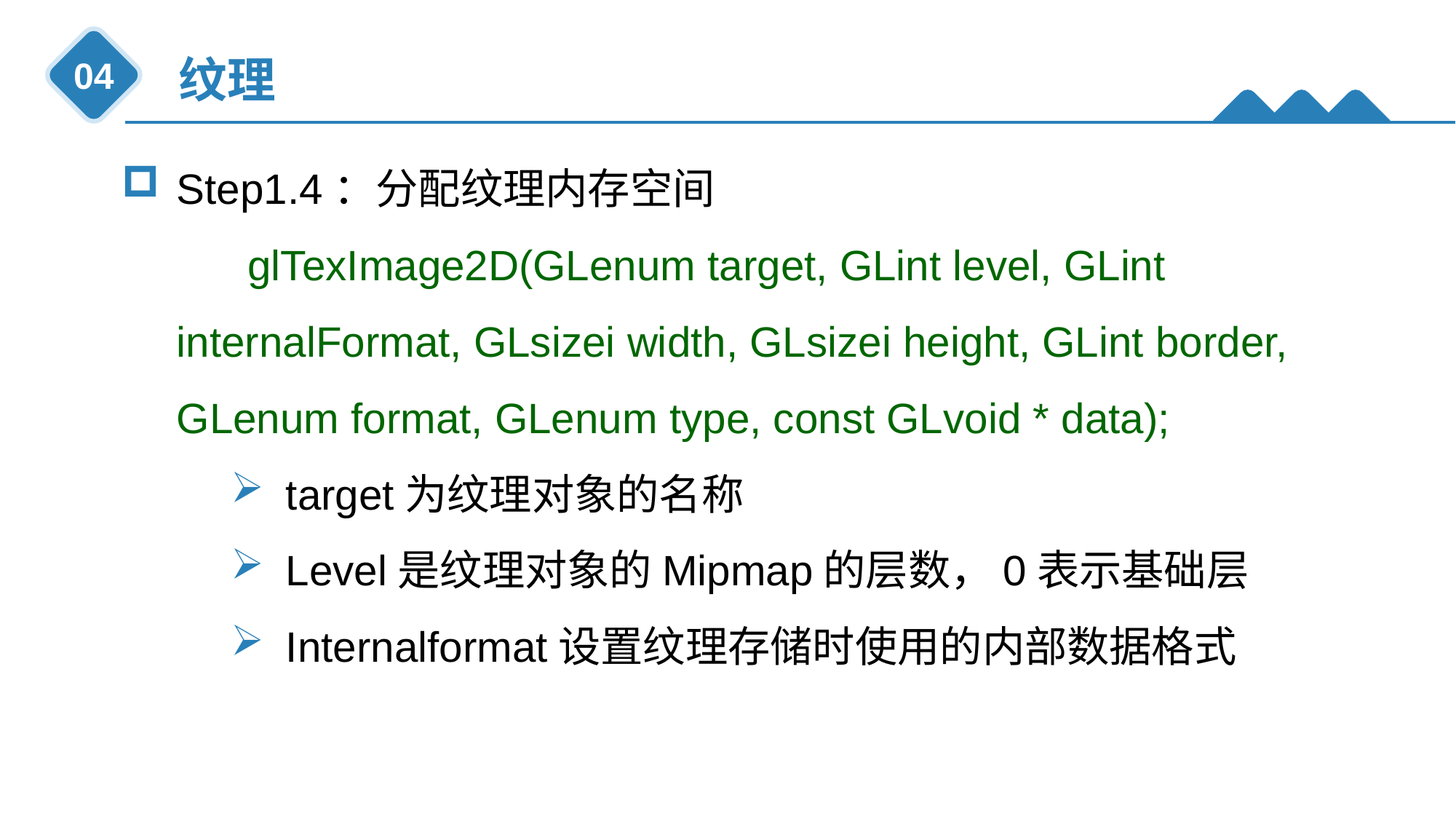

纹理
04

Step1.4：分配纹理内存空间
      glTexImage2D(GLenum target, GLint level, GLint internalFormat, GLsizei width, GLsizei height, GLint border, GLenum format, GLenum type, const GLvoid * data);
target为纹理对象的名称
Level是纹理对象的Mipmap的层数，0表示基础层
Internalformat设置纹理存储时使用的内部数据格式